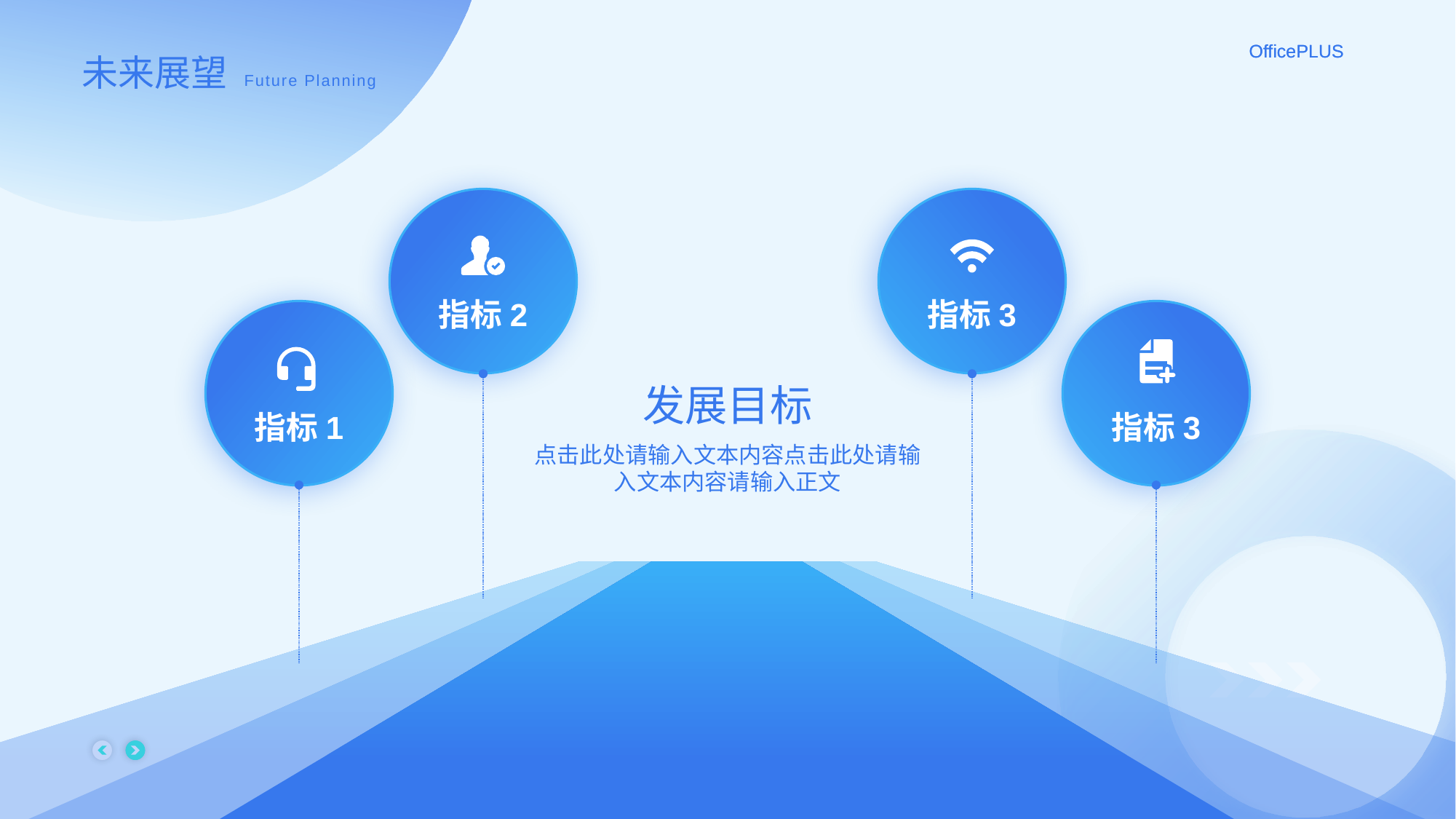

未来展望 Future Planning

指标2

指标3

指标1

指标3
发展目标
点击此处请输入文本内容点击此处请输入文本内容请输入正文